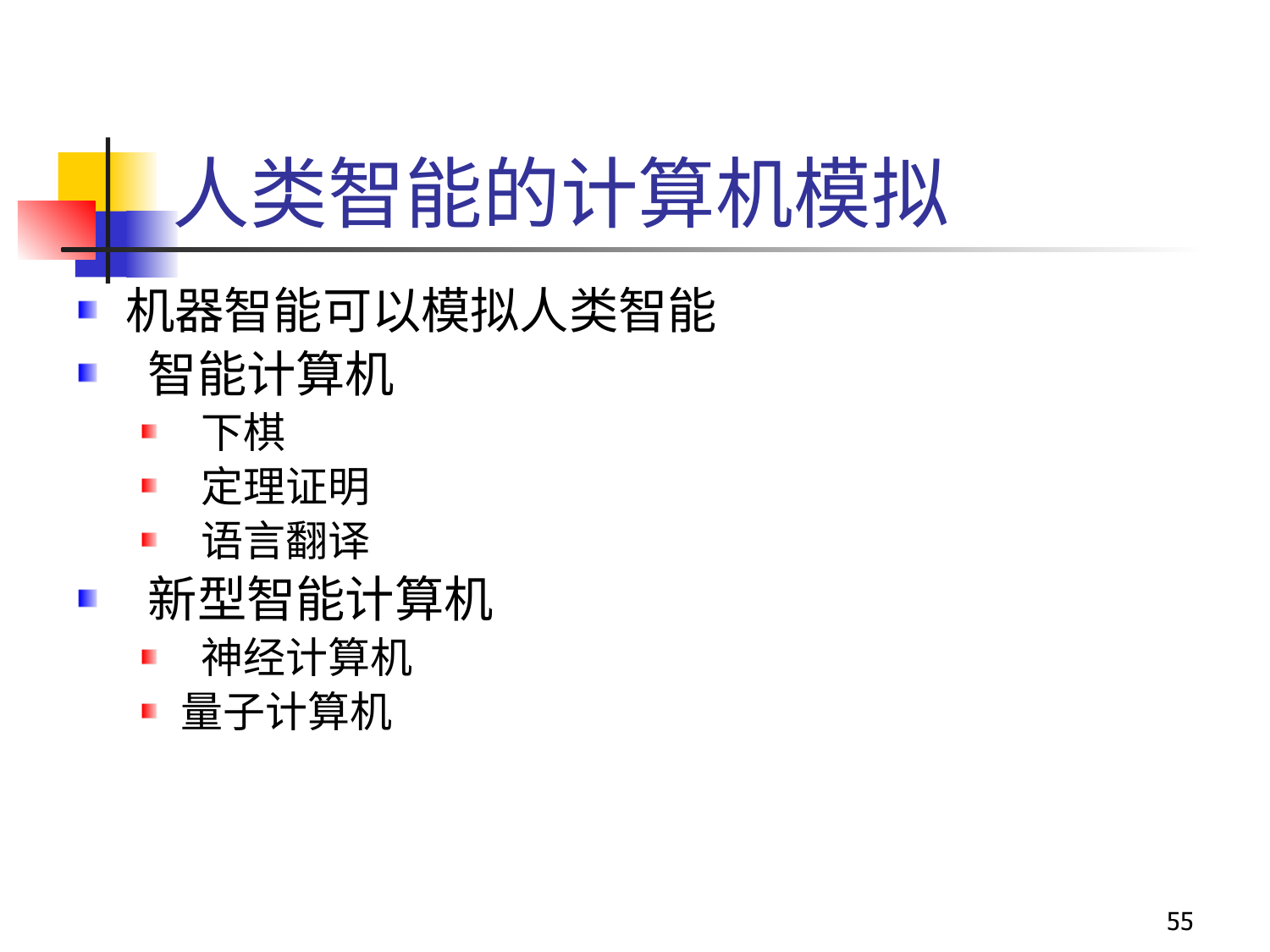

# 人类智能的计算机模拟
机器智能可以模拟人类智能
 智能计算机
 下棋
 定理证明
 语言翻译
 新型智能计算机
 神经计算机
量子计算机

55